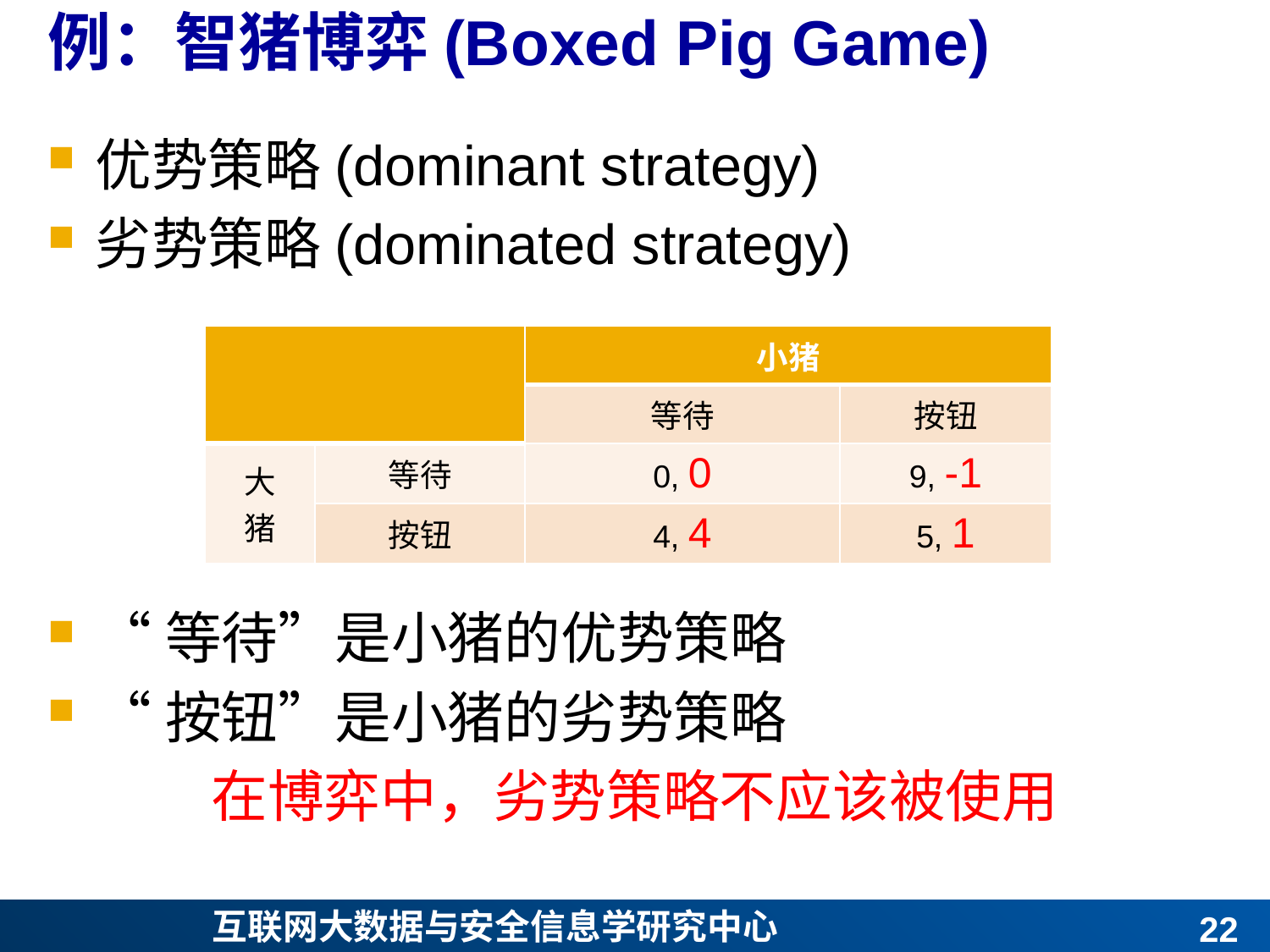

# 例：智猪博弈(Boxed Pig Game)
优势策略(dominant strategy)
劣势策略(dominated strategy)

“等待”是小猪的优势策略
“按钮”是小猪的劣势策略
在博弈中，劣势策略不应该被使用
|  |  | 小猪 |  |
| --- | --- | --- | --- |
|  |  | 等待 | 按钮 |
| 大 猪 | 等待 | 0, 0 | 9, -1 |
|  | 按钮 | 4, 4 | 5, 1 |
22